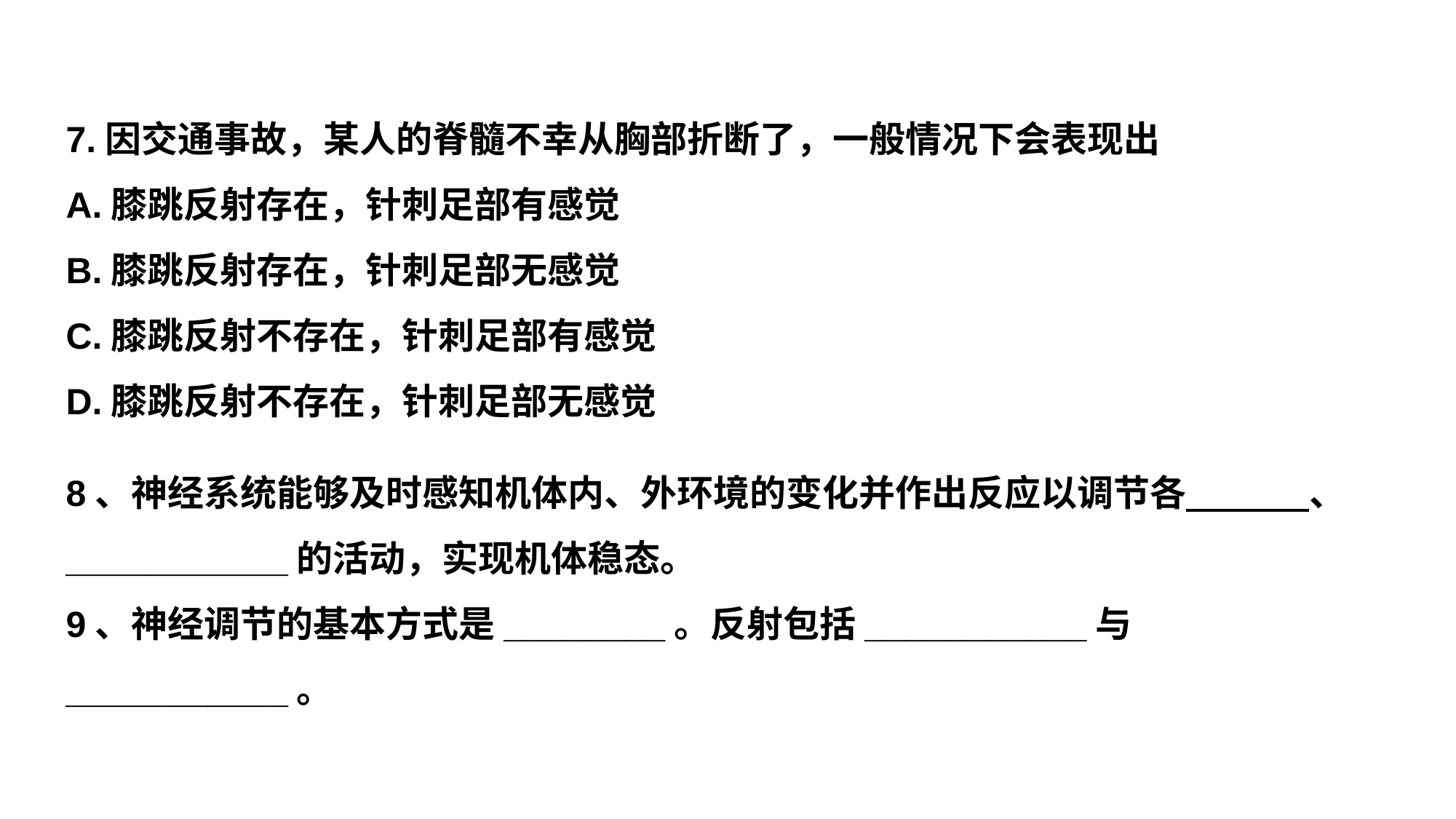

7.因交通事故，某人的脊髓不幸从胸部折断了，一般情况下会表现出
A.膝跳反射存在，针刺足部有感觉
B.膝跳反射存在，针刺足部无感觉
C.膝跳反射不存在，针刺足部有感觉
D.膝跳反射不存在，针刺足部无感觉
8、神经系统能够及时感知机体内、外环境的变化并作出反应以调节各               、___________的活动，实现机体稳态。
9、神经调节的基本方式是________。反射包括___________与___________。